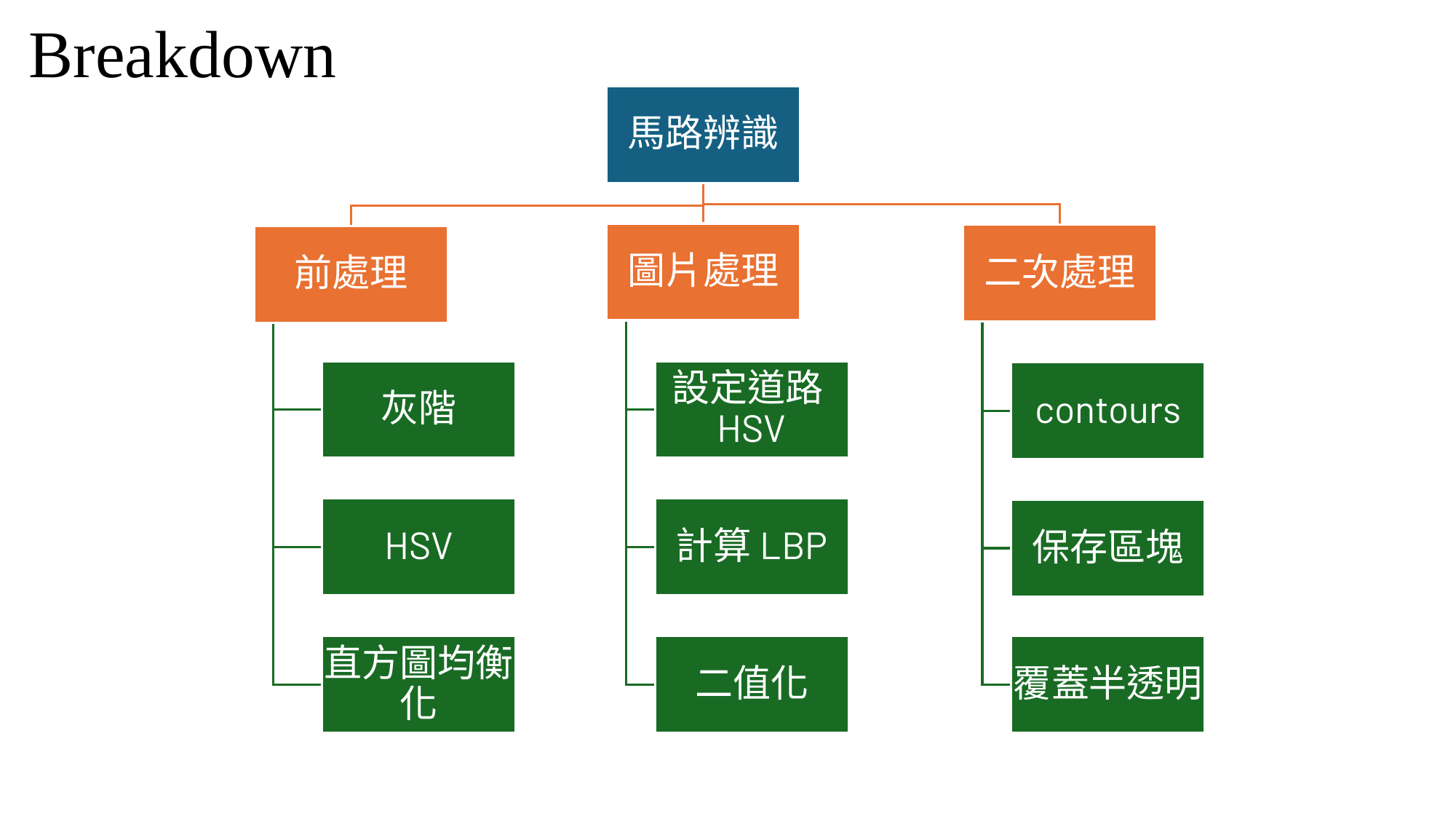

# Breakdown
馬路辨識
前處理
灰階
HSV
直方圖均衡化
圖片處理
設定道路HSV
計算LBP
二值化
二次處理
contours
保存區塊
覆蓋半透明